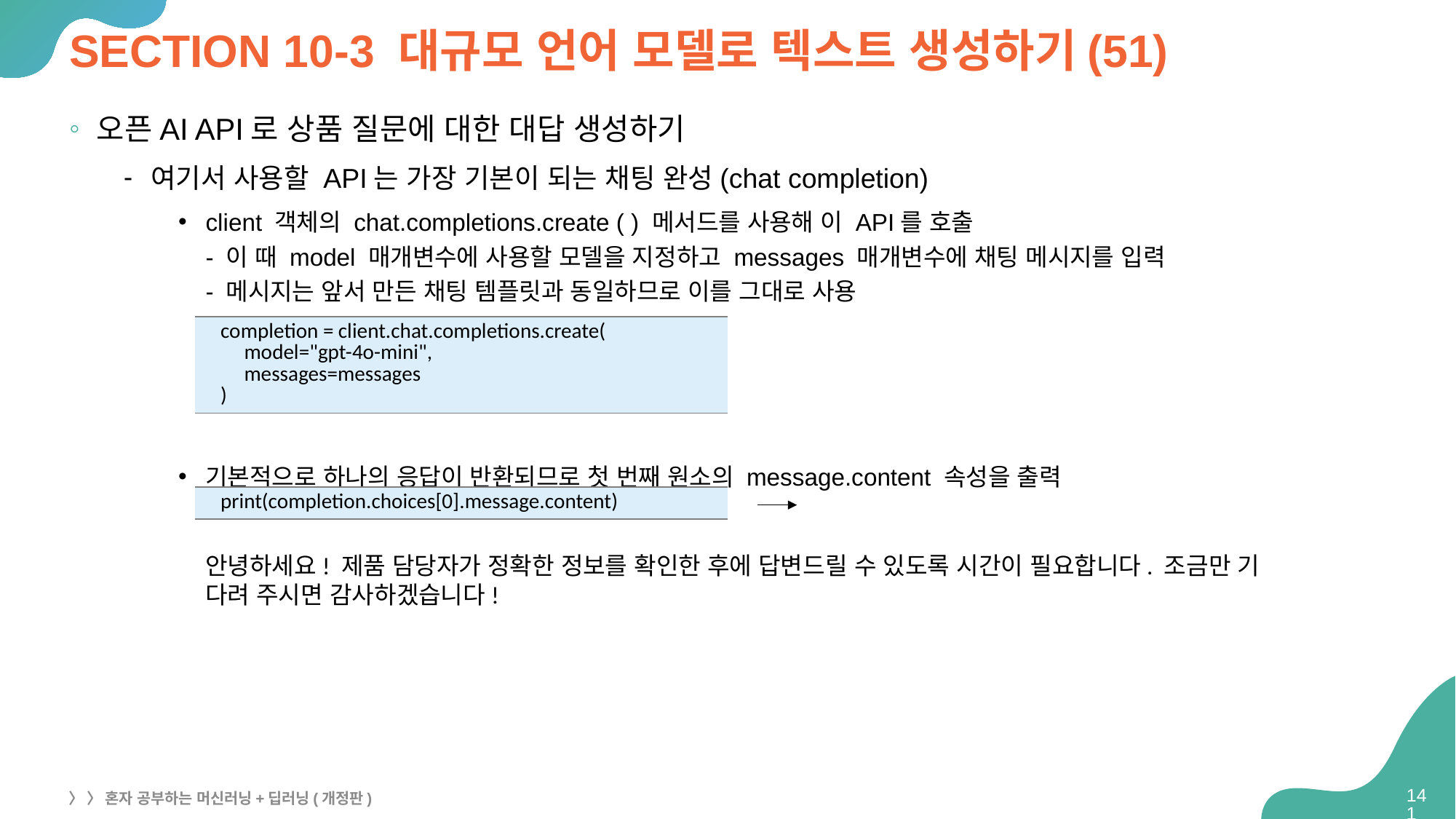

# SECTION 10-3 대규모 언어 모델로 텍스트 생성하기(51)
오픈AI API로 상품 질문에 대한 대답 생성하기
여기서 사용할 API는 가장 기본이 되는 채팅 완성(chat completion)
client 객체의 chat.completions.create ( ) 메서드를 사용해 이 API를 호출
- 이 때 model 매개변수에 사용할 모델을 지정하고 messages 매개변수에 채팅 메시지를 입력
- 메시지는 앞서 만든 채팅 템플릿과 동일하므로 이를 그대로 사용

기본적으로 하나의 응답이 반환되므로 첫 번째 원소의 message.content 속성을 출력
| completion = client.chat.completions.create( model="gpt-4o-mini", messages=messages ) |
| --- |
| print(completion.choices[0].message.content) |
| --- |
안녕하세요! 제품 담당자가 정확한 정보를 확인한 후에 답변드릴 수 있도록 시간이 필요합니다. 조금만 기
다려 주시면 감사하겠습니다!
141
〉 〉 혼자 공부하는 머신러닝+딥러닝(개정판)